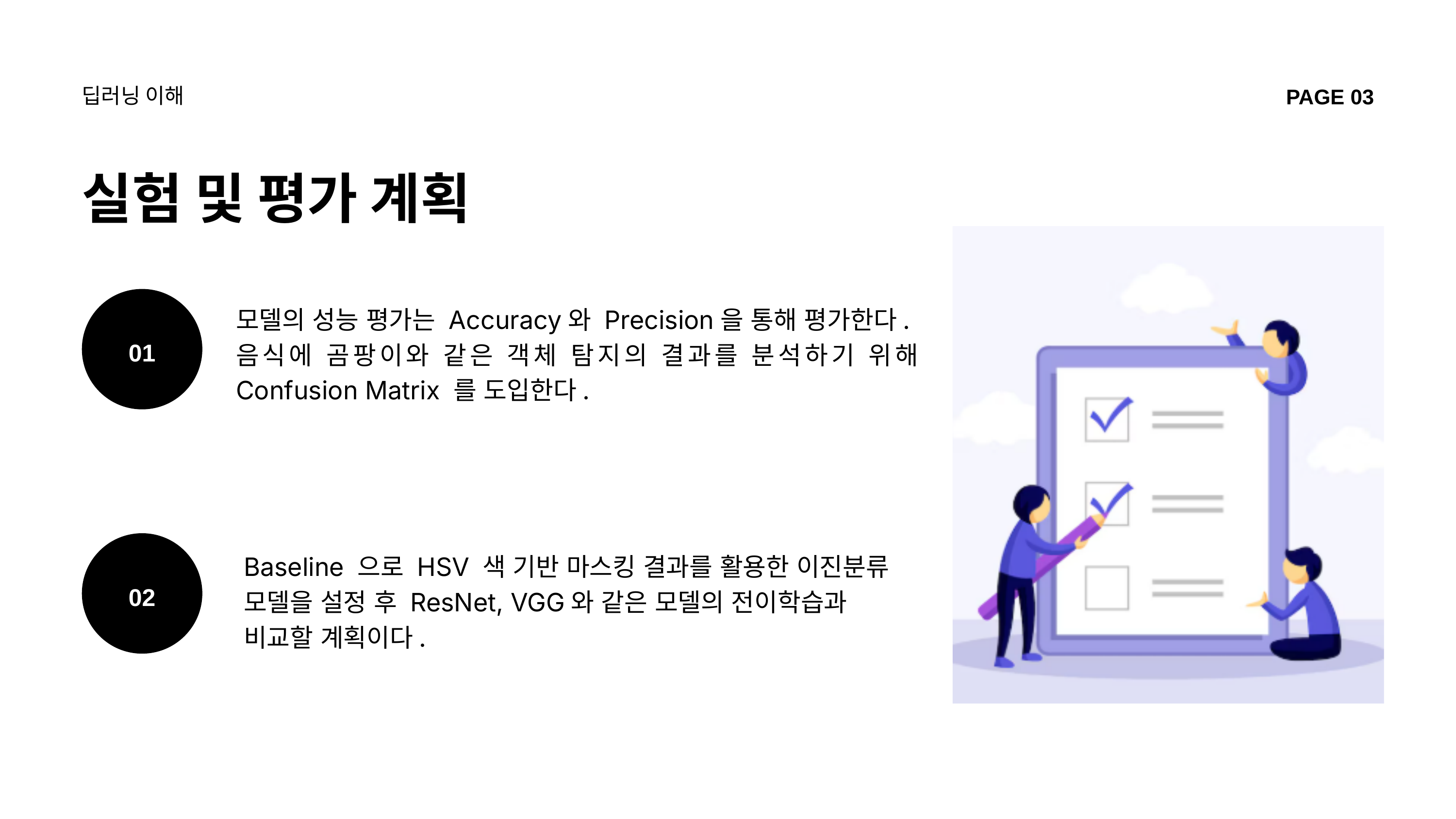

딥러닝 이해
PAGE 03
실험 및 평가 계획

모델의 성능 평가는 Accuracy와 Precision을 통해 평가한다.
음식에 곰팡이와 같은 객체 탐지의 결과를 분석하기 위해 Confusion Matrix 를 도입한다.

01
01

Baseline 으로 HSV 색 기반 마스킹 결과를 활용한 이진분류
모델을 설정 후 ResNet, VGG와 같은 모델의 전이학습과
비교할 계획이다.
02